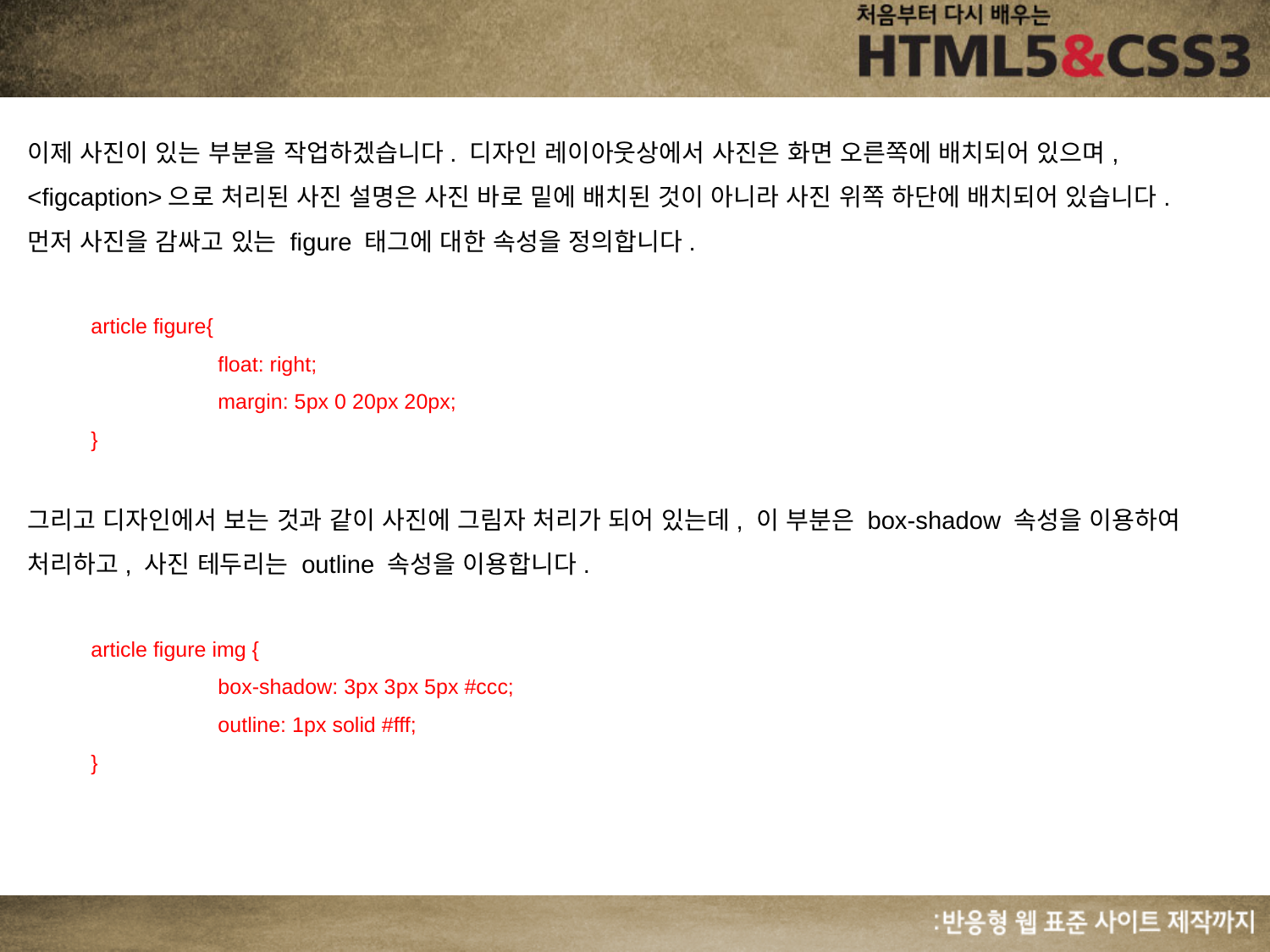

이제 사진이 있는 부분을 작업하겠습니다. 디자인 레이아웃상에서 사진은 화면 오른쪽에 배치되어 있으며, <figcaption>으로 처리된 사진 설명은 사진 바로 밑에 배치된 것이 아니라 사진 위쪽 하단에 배치되어 있습니다.
먼저 사진을 감싸고 있는 figure 태그에 대한 속성을 정의합니다.

article figure{
	float: right;
	margin: 5px 0 20px 20px;
}

그리고 디자인에서 보는 것과 같이 사진에 그림자 처리가 되어 있는데, 이 부분은 box-shadow 속성을 이용하여 처리하고, 사진 테두리는 outline 속성을 이용합니다.

article figure img {
	box-shadow: 3px 3px 5px #ccc;
	outline: 1px solid #fff;
}